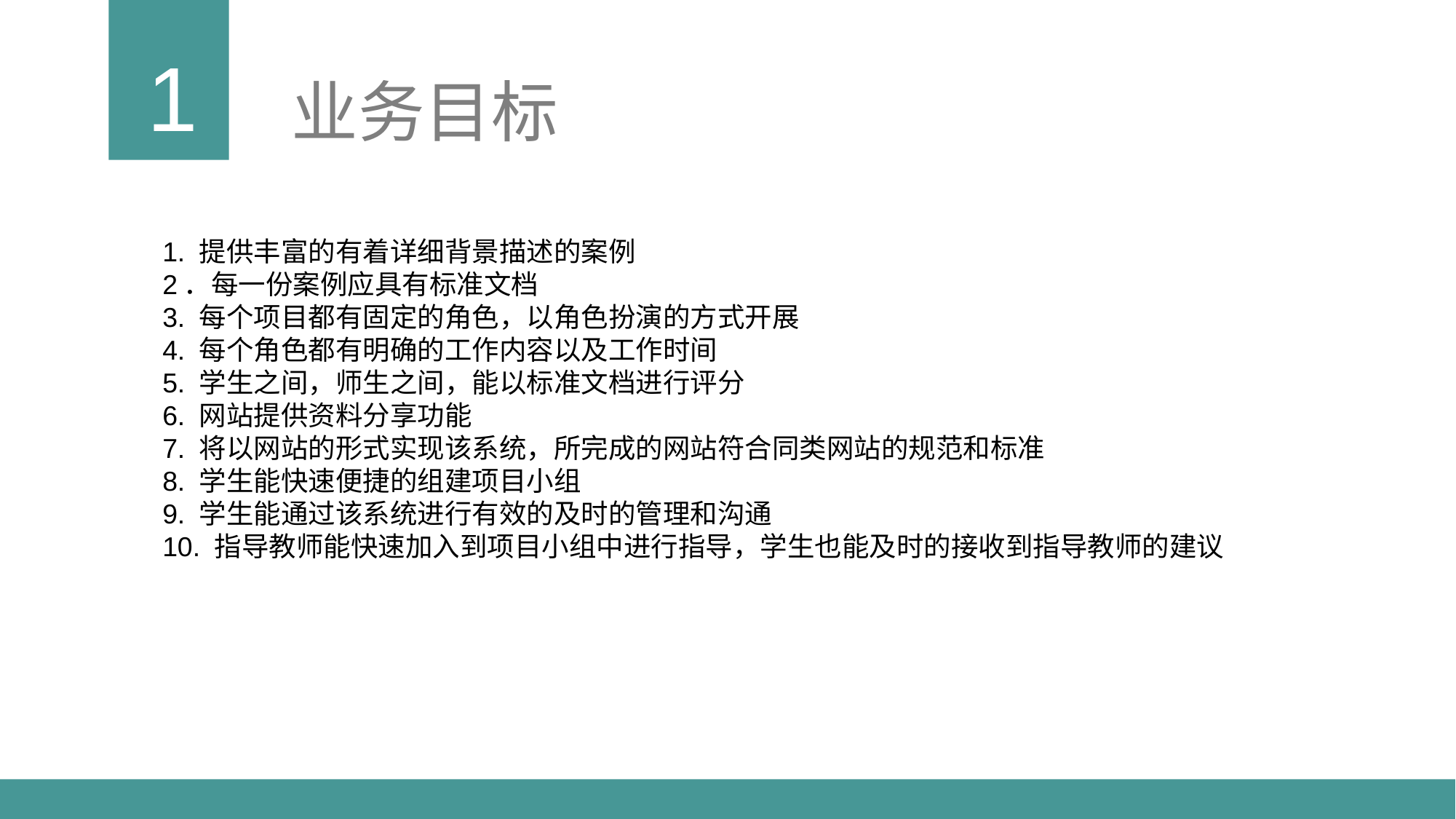

1
业务目标
1. 提供丰富的有着详细背景描述的案例
2．每一份案例应具有标准文档
3. 每个项目都有固定的角色，以角色扮演的方式开展
4. 每个角色都有明确的工作内容以及工作时间
5. 学生之间，师生之间，能以标准文档进行评分
6. 网站提供资料分享功能
7. 将以网站的形式实现该系统，所完成的网站符合同类网站的规范和标准
8. 学生能快速便捷的组建项目小组
9. 学生能通过该系统进行有效的及时的管理和沟通
10. 指导教师能快速加入到项目小组中进行指导，学生也能及时的接收到指导教师的建议